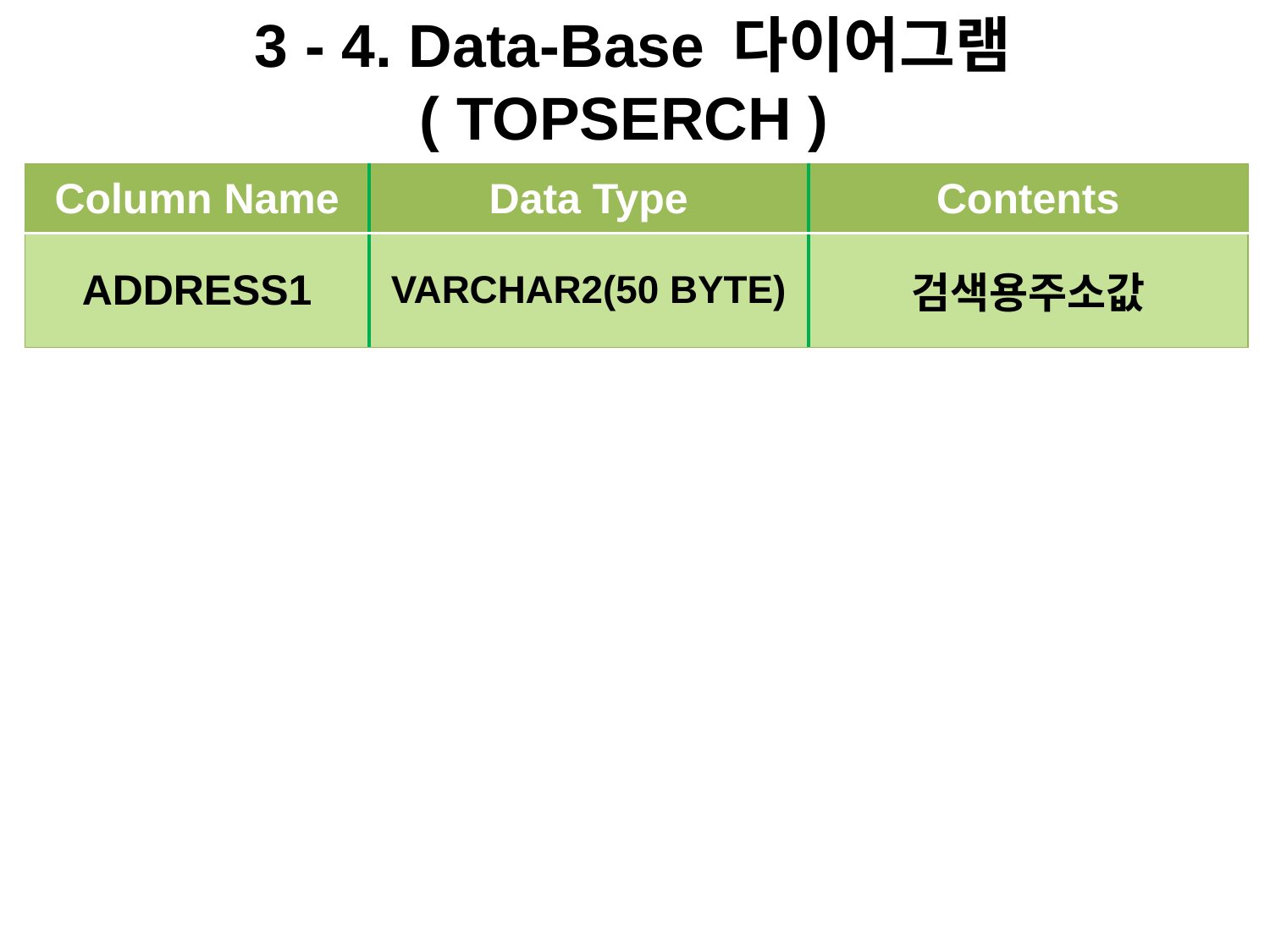

# 3 - 4. Data-Base 다이어그램 ( TOPSERCH )
| Column Name | Data Type | Contents |
| --- | --- | --- |
| ADDRESS1 | VARCHAR2(50 BYTE) | 검색용주소값 |